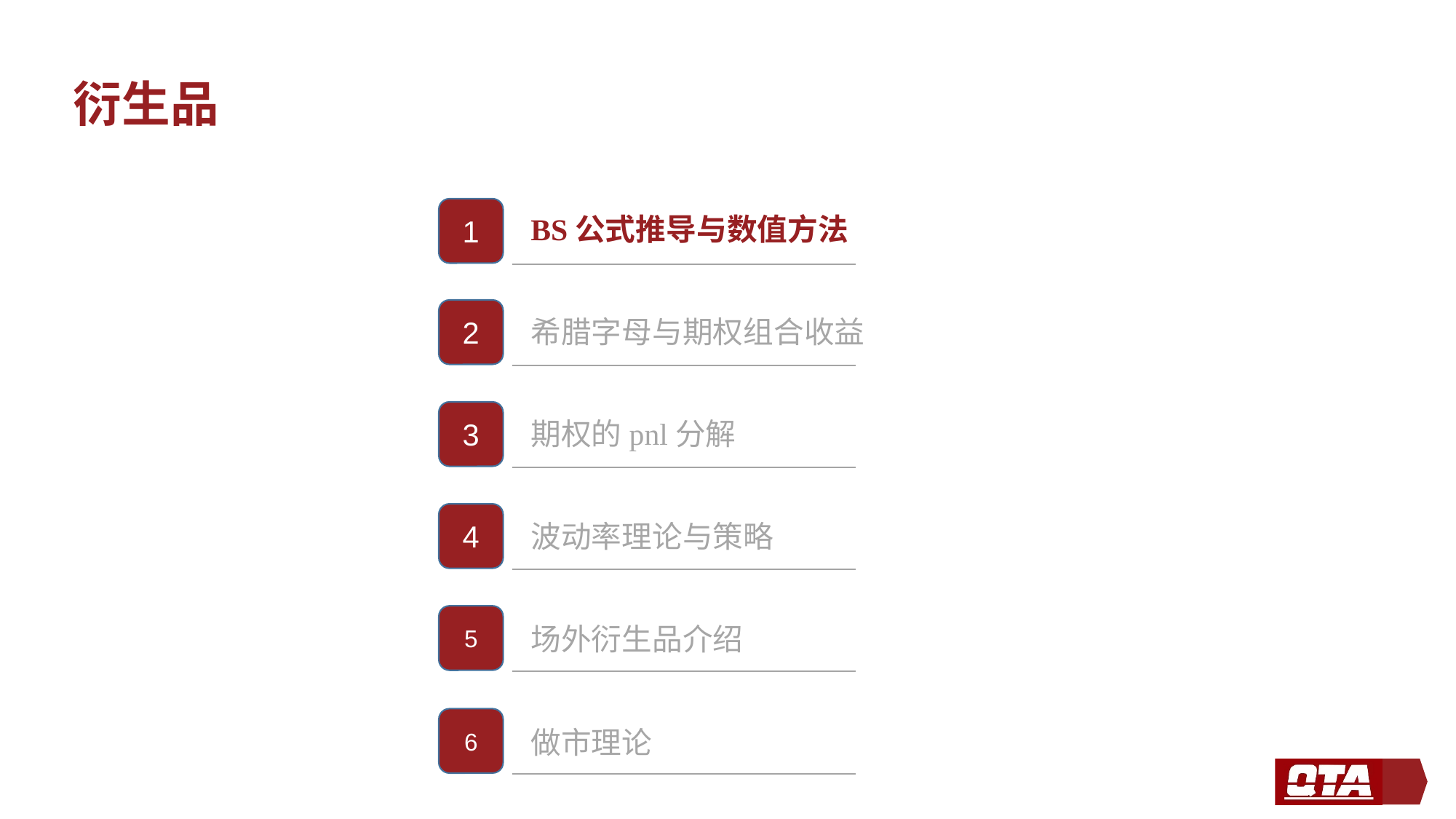

衍生品
1
BS公式推导与数值方法
2
希腊字母与期权组合收益
3
期权的pnl分解
4
波动率理论与策略
5
场外衍生品介绍
6
做市理论
2